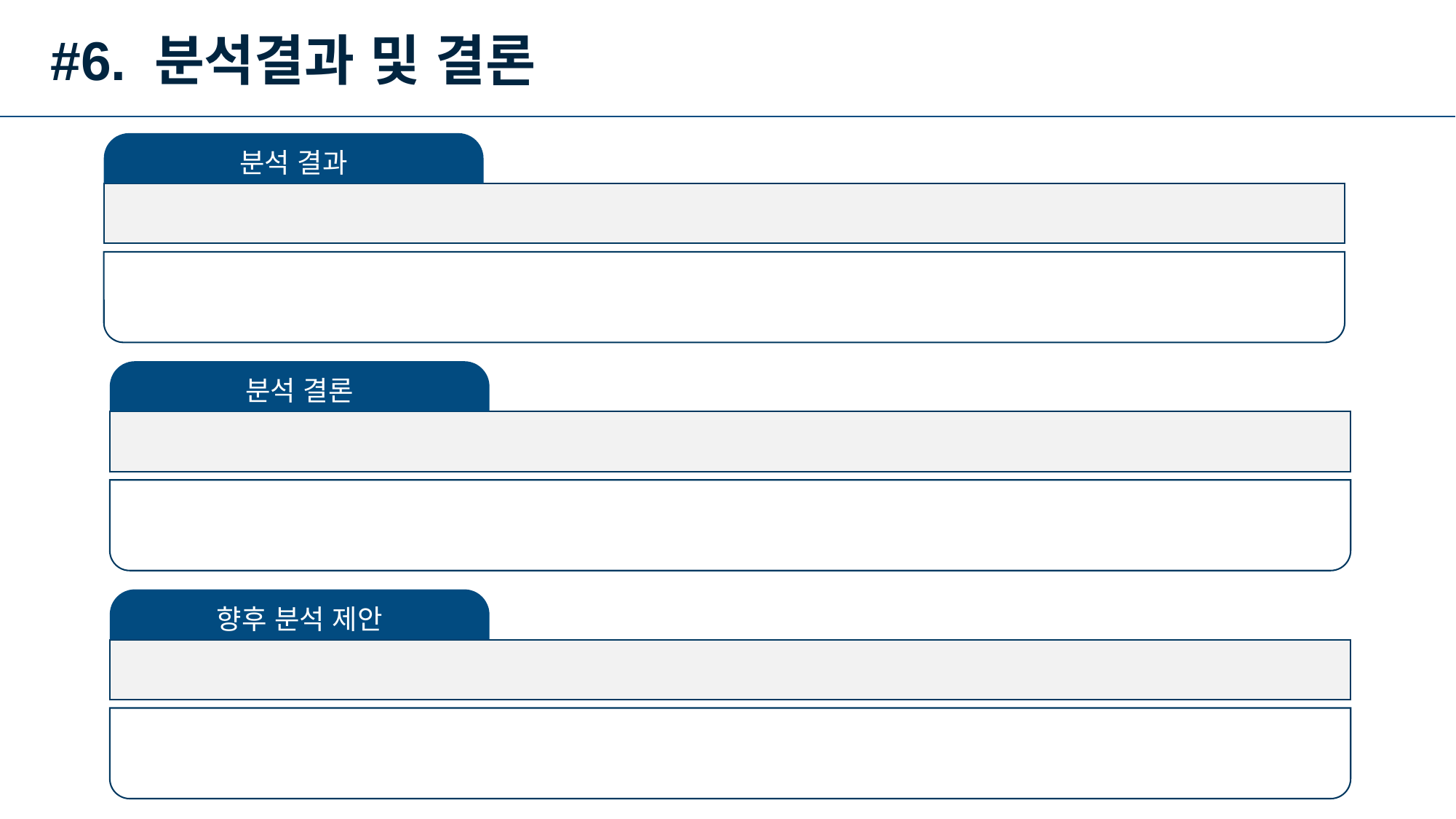

#6. 분석결과 및 결론
분석 결과

분석 결론

향후 분석 제안